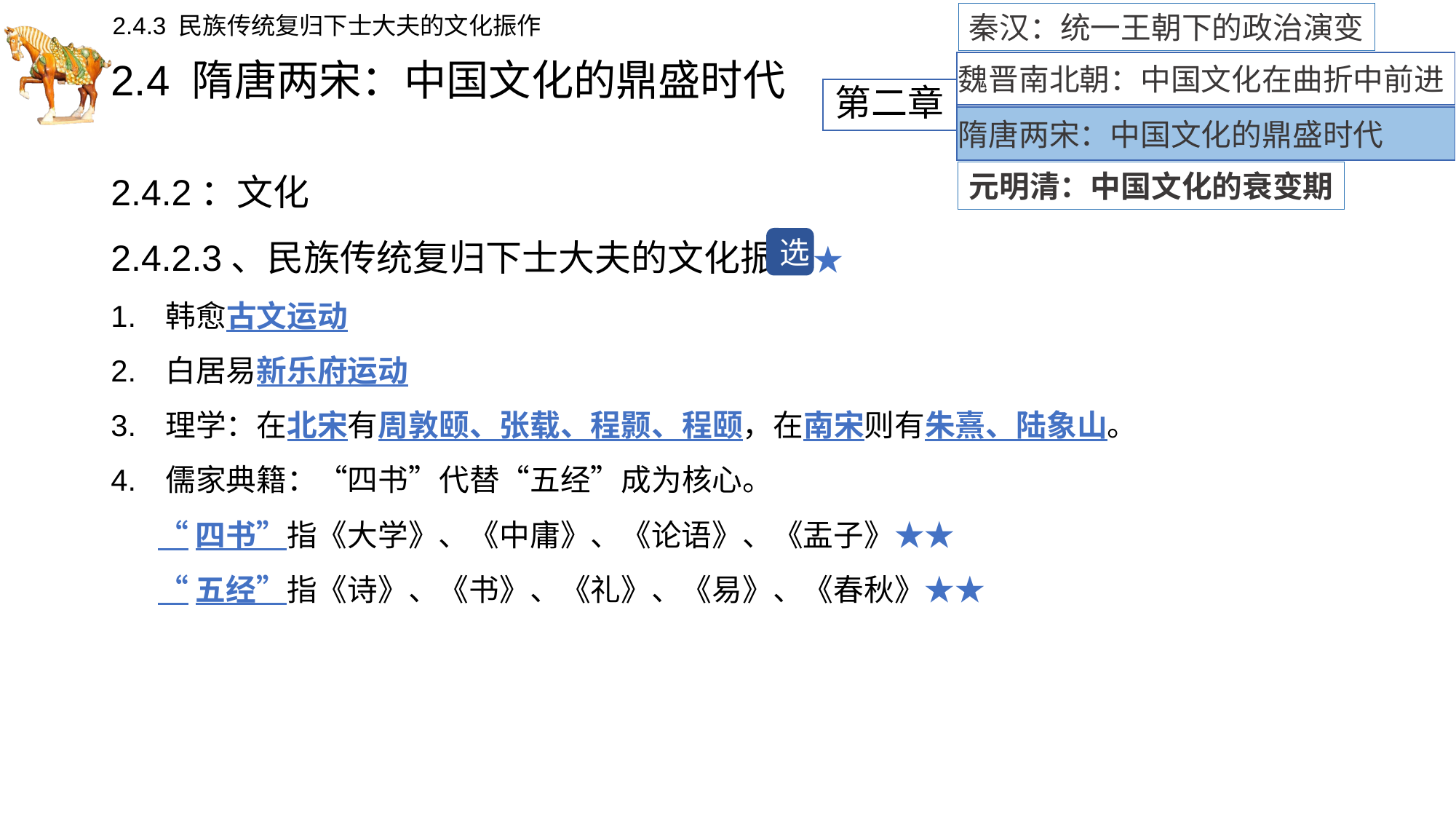

秦汉：统一王朝下的政治演变
2.4.3 民族传统复归下士大夫的文化振作
# 2.4 隋唐两宋：中国文化的鼎盛时代
魏晋南北朝：中国文化在曲折中前进
第二章
隋唐两宋：中国文化的鼎盛时代
2.4.2：文化
2.4.2.3、民族传统复归下士大夫的文化振作★
韩愈古文运动
白居易新乐府运动
理学：在北宋有周敦颐、张载、程颢、程颐，在南宋则有朱熹、陆象山。
儒家典籍：“四书”代替“五经”成为核心。
       “四书”指《大学》、《中庸》、《论语》、《盂子》★★
       “五经”指《诗》、《书》、《礼》、《易》、《春秋》★★

元明清：中国文化的衰变期
选
62